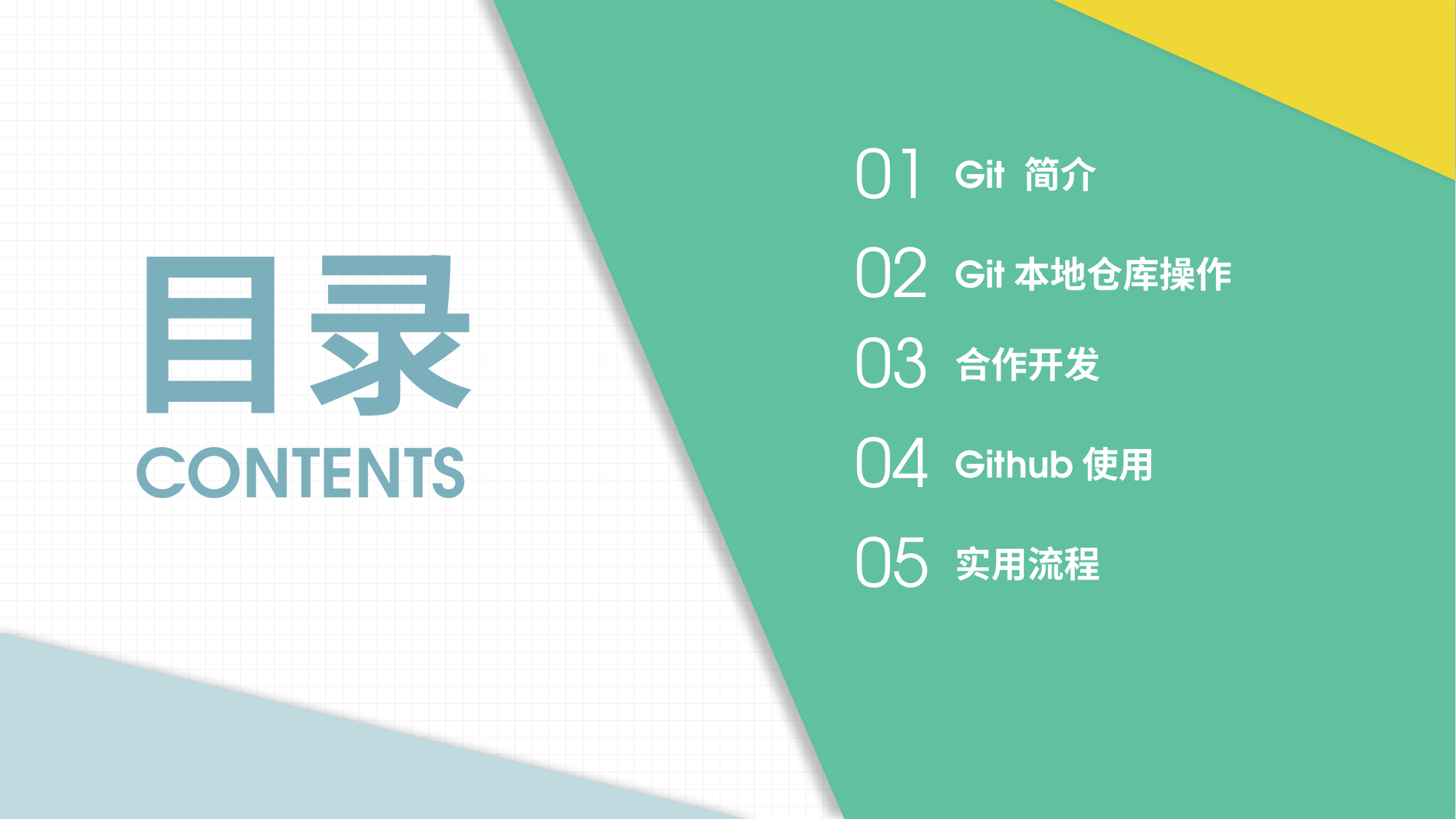

01
Git 简介
02
Git本地仓库操作
03
合作开发
04
Github使用
05
实用流程